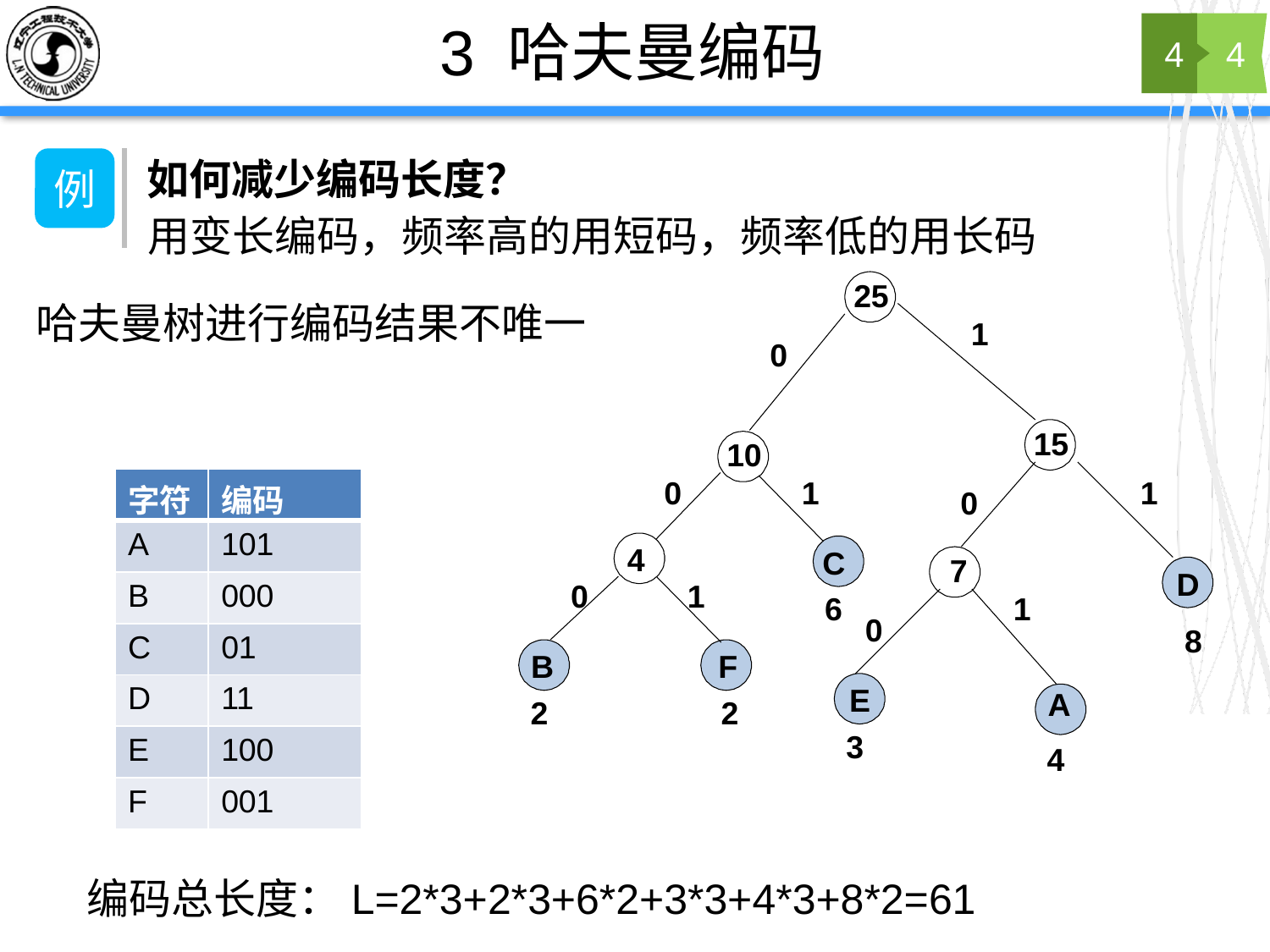

# 3 哈夫曼编码
4
4
如何减少编码长度？
例
用变长编码，频率高的用短码，频率低的用长码

25

1
0

15

10

0
1
1

0

 4
C

7

D

0

1
6

1
0
8

B
F

E

A
2
2
3
4
哈夫曼树进行编码结果不唯一
| 字符 | 编码 |
| --- | --- |
| A | 101 |
| B | 000 |
| C | 01 |
| D | 11 |
| E | 100 |
| F | 001 |
编码总长度：L=2*3+2*3+6*2+3*3+4*3+8*2=61